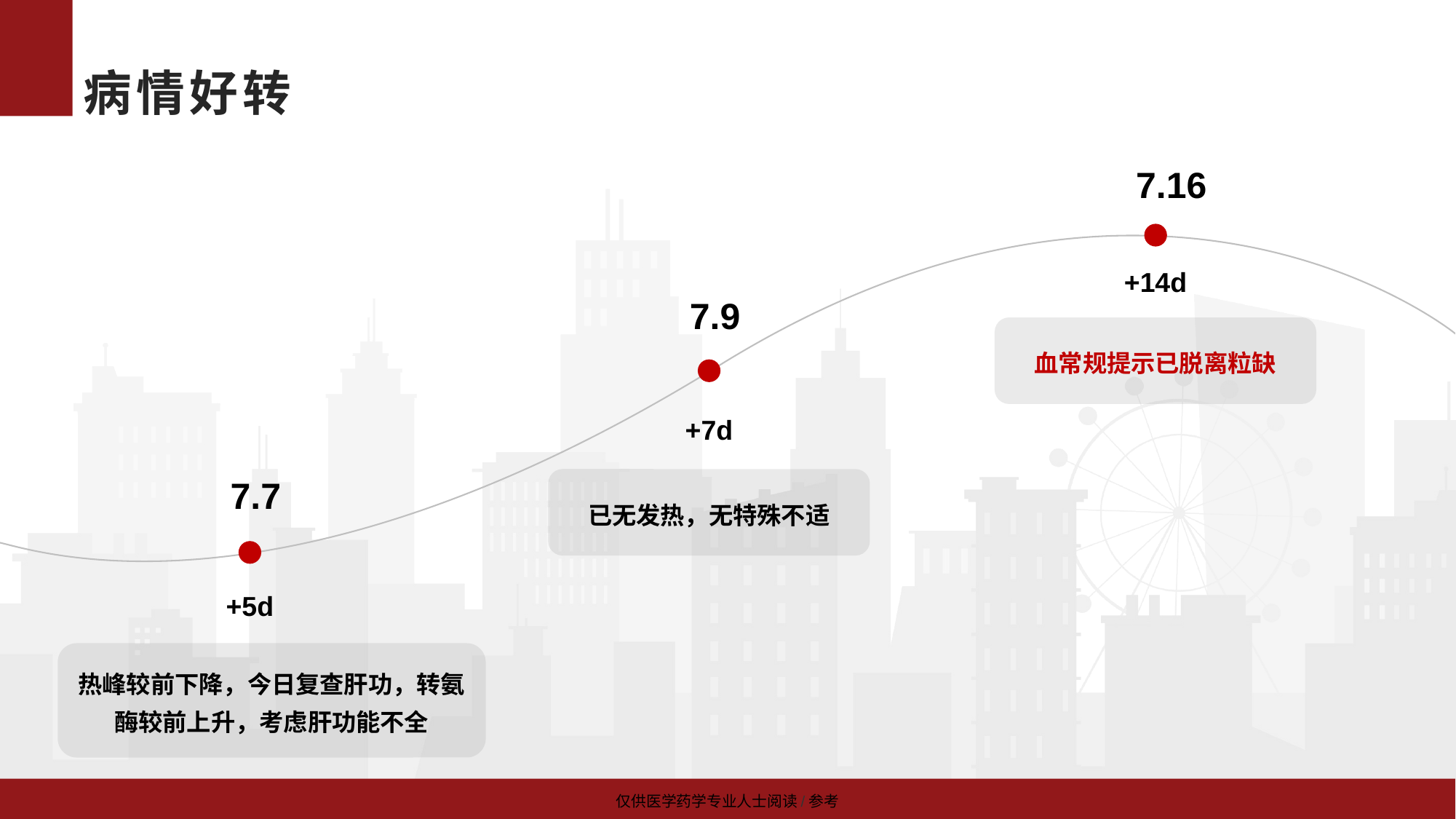

病情好转
7.16

+14d
7.9
血常规提示已脱离粒缺

+7d
7.7
已无发热，无特殊不适

+5d
热峰较前下降，今日复查肝功，转氨酶较前上升，考虑肝功能不全

仅供医学药学专业人士阅读/参考